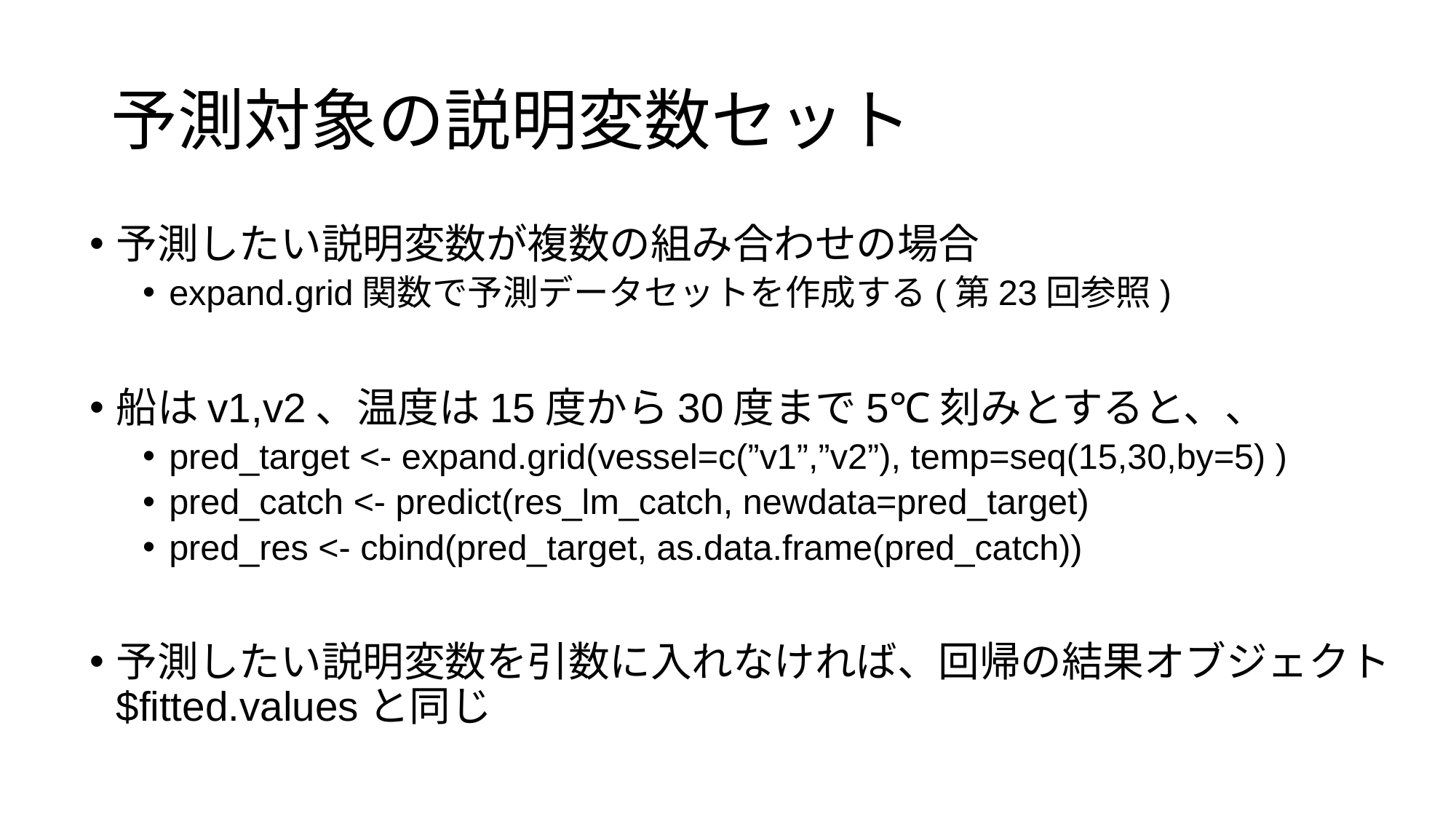

# 予測対象の説明変数セット
予測したい説明変数が複数の組み合わせの場合
expand.grid関数で予測データセットを作成する(第23回参照)

船はv1,v2、温度は15度から30度まで5℃刻みとすると、、
pred_target <- expand.grid(vessel=c(”v1”,”v2”), temp=seq(15,30,by=5) )
pred_catch <- predict(res_lm_catch, newdata=pred_target)
pred_res <- cbind(pred_target, as.data.frame(pred_catch))

予測したい説明変数を引数に入れなければ、回帰の結果オブジェクト$fitted.valuesと同じ